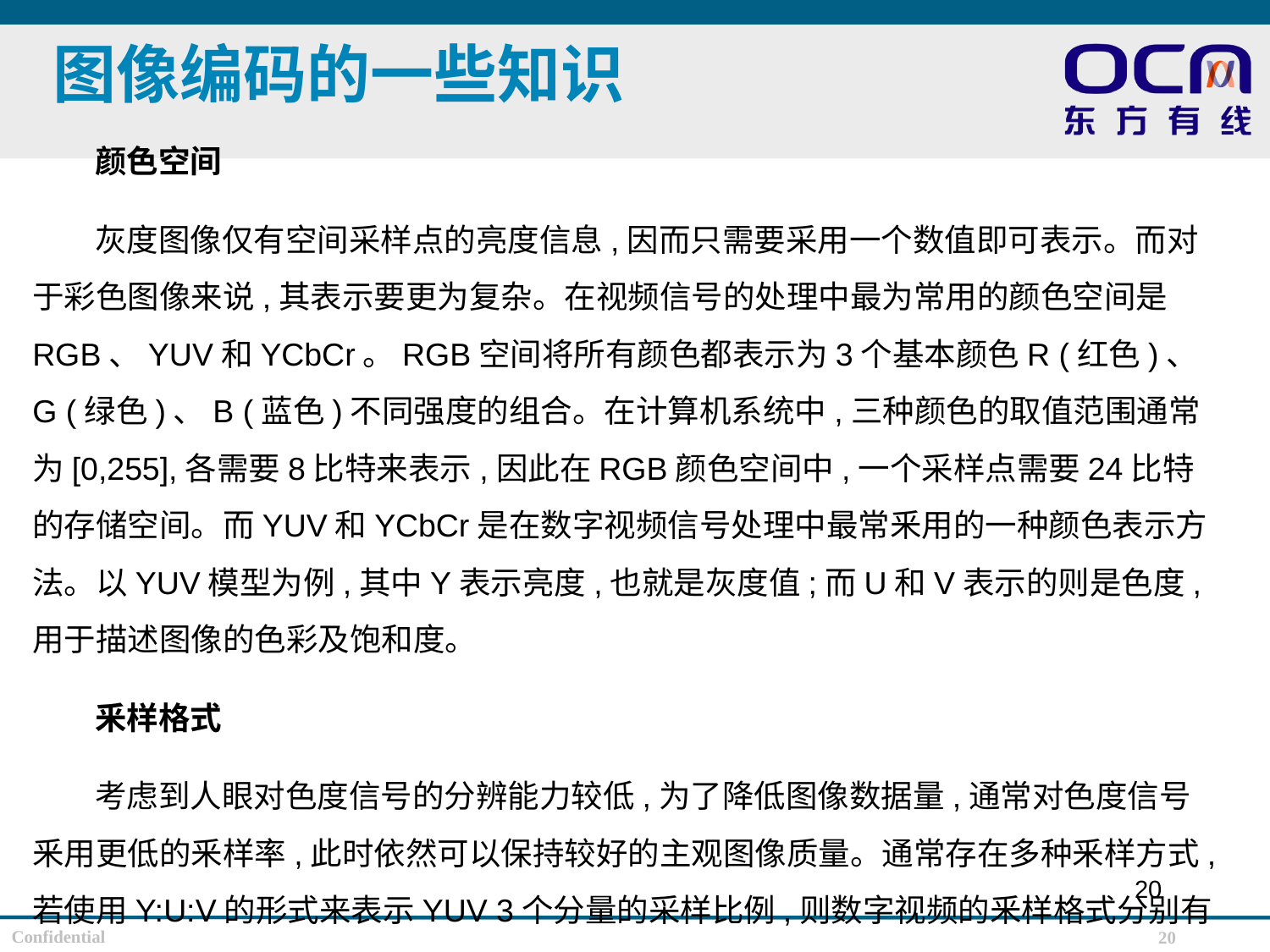

# 图像编码的一些知识
颜色空间
灰度图像仅有空间采样点的亮度信息,因而只需要采用一个数值即可表示。而对于彩色图像来说,其表示要更为复杂。在视频信号的处理中最为常用的颜色空间是RGB、YUV和YCbCr。RGB空间将所有颜色都表示为3个基本颜色R (红色)、G (绿色)、B (蓝色)不同强度的组合。在计算机系统中,三种颜色的取值范围通常为[0,255],各需要8比特来表示,因此在RGB颜色空间中,一个采样点需要24比特的存储空间。而YUV和YCbCr是在数字视频信号处理中最常釆用的一种颜色表示方法。以YUV模型为例,其中Y表示亮度,也就是灰度值;而U和V表示的则是色度,用于描述图像的色彩及饱和度。
釆样格式
考虑到人眼对色度信号的分辨能力较低,为了降低图像数据量,通常对色度信号釆用更低的釆样率,此时依然可以保持较好的主观图像质量。通常存在多种釆样方式,若使用Y:U:V的形式来表示YUV 3个分量的采样比例,则数字视频的釆样格式分别有4:4:4,4:2:2,4:2:0和4:1:1等

20